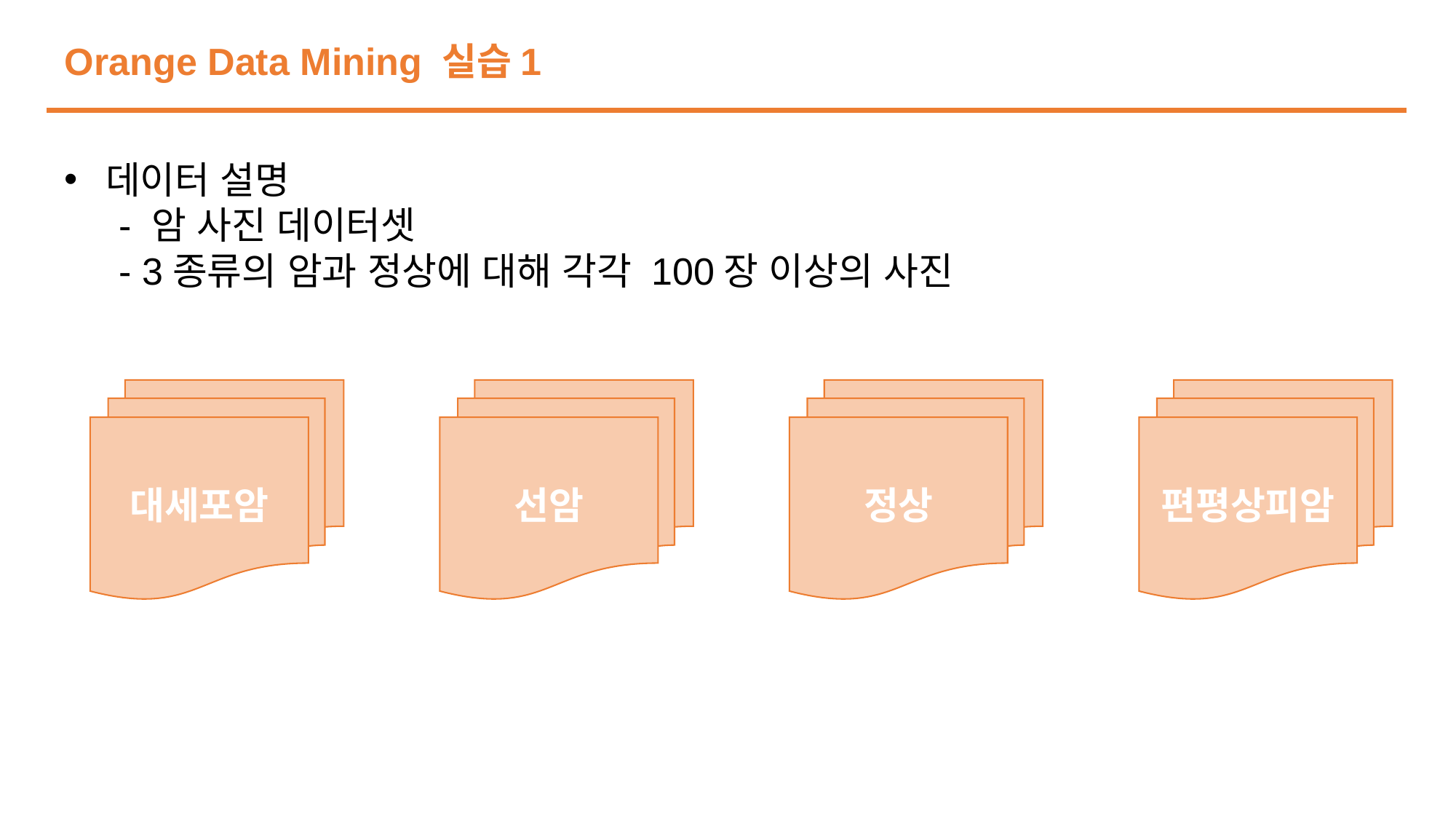

Orange Data Mining 실습1
데이터 설명
- 암 사진 데이터셋
- 3종류의 암과 정상에 대해 각각 100장 이상의 사진
대세포암
선암
정상
편평상피암